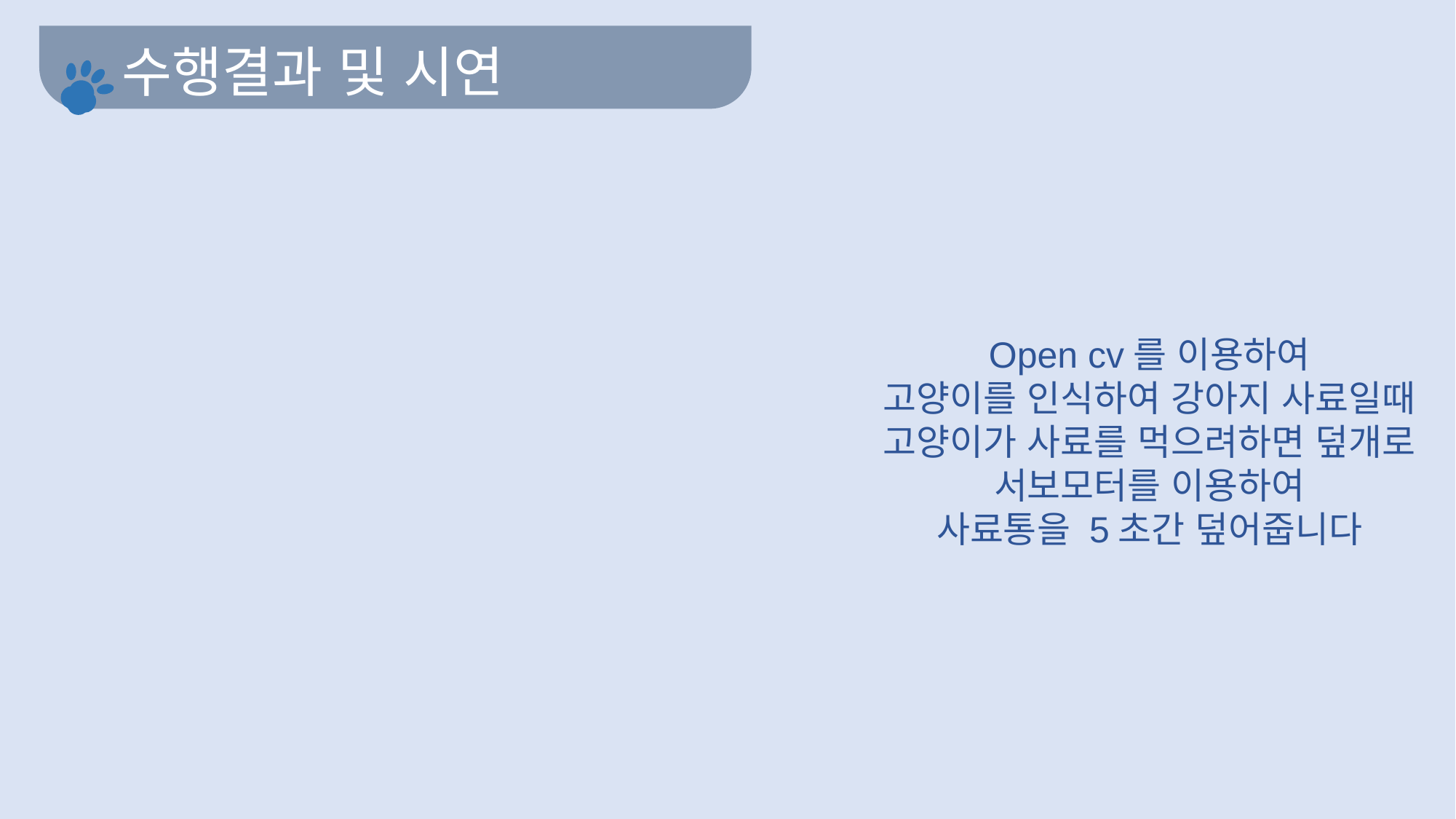

수행결과 및 시연

Open cv를 이용하여
고양이를 인식하여 강아지 사료일때
고양이가 사료를 먹으려하면 덮개로
서보모터를 이용하여
사료통을 5초간 덮어줍니다